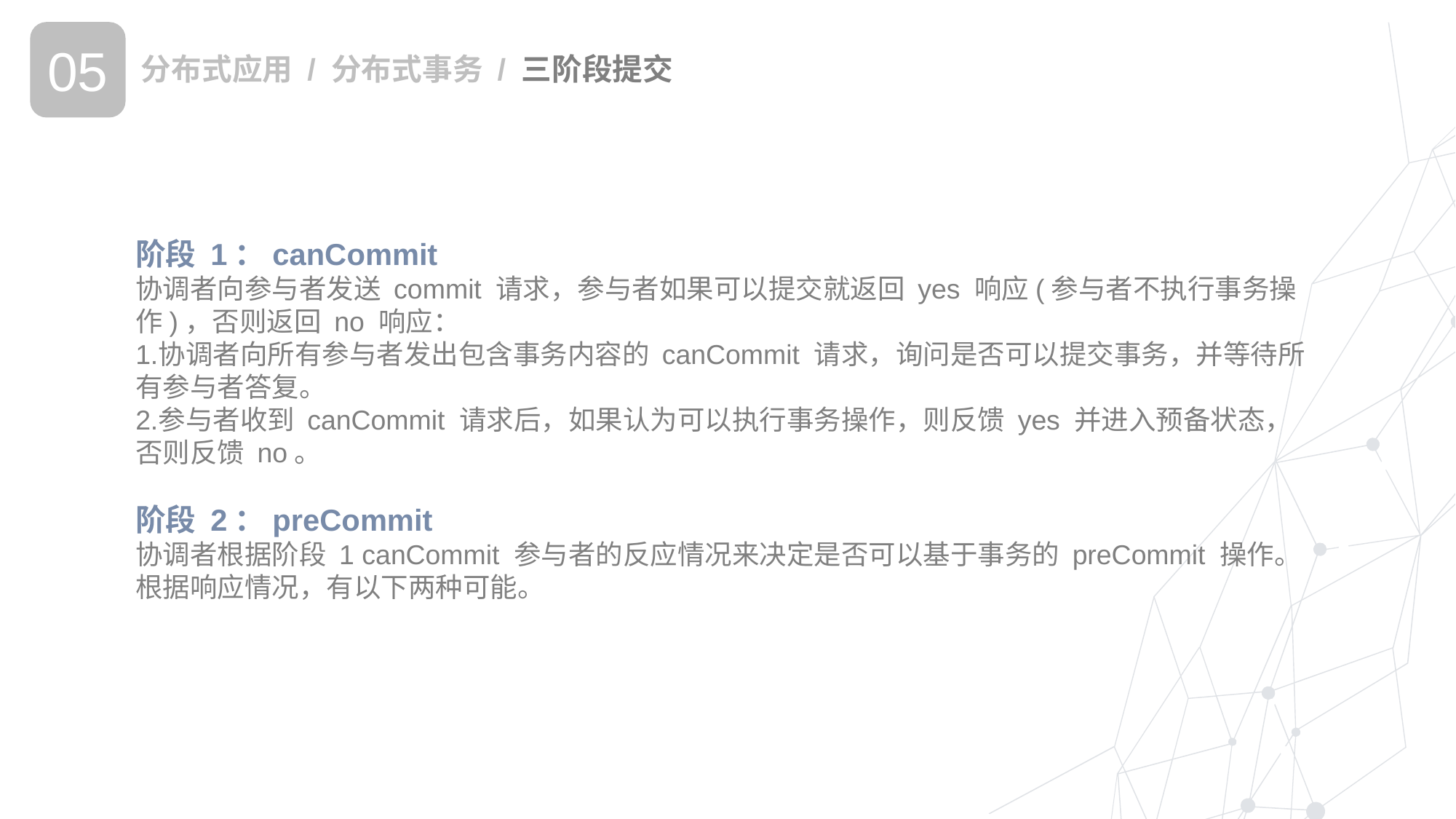

05
分布式应用 / 分布式事务 / 三阶段提交

阶段 1：canCommit
协调者向参与者发送 commit 请求，参与者如果可以提交就返回 yes 响应(参与者不执行事务操作)，否则返回 no 响应：
协调者向所有参与者发出包含事务内容的 canCommit 请求，询问是否可以提交事务，并等待所有参与者答复。
参与者收到 canCommit 请求后，如果认为可以执行事务操作，则反馈 yes 并进入预备状态，否则反馈 no。

阶段 2：preCommit
协调者根据阶段 1 canCommit 参与者的反应情况来决定是否可以基于事务的 preCommit 操作。根据响应情况，有以下两种可能。